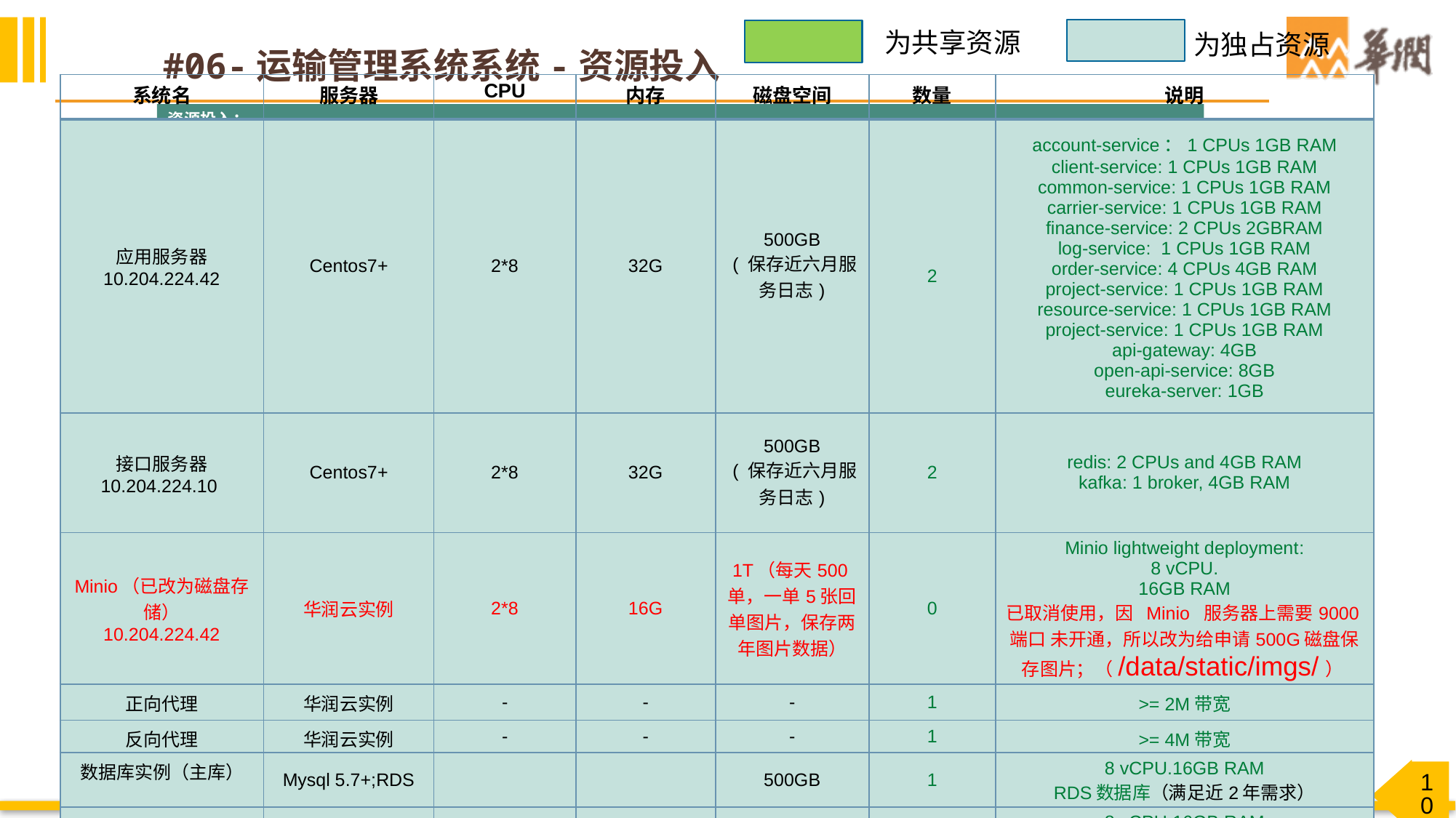

为共享资源

为独占资源
# #06-运输管理系统系统-资源投入
| 系统名 | 服务器 | CPU | 内存 | 磁盘空间 | 数量 | 说明 |
| --- | --- | --- | --- | --- | --- | --- |
| 应用服务器 10.204.224.42 | Centos7+ | 2\*8 | 32G | 500GB  ( 保存近六月服务日志) | 2 | account-service：1 CPUs 1GB RAM client-service: 1 CPUs 1GB RAM common-service: 1 CPUs 1GB RAM carrier-service: 1 CPUs 1GB RAM finance-service: 2 CPUs 2GBRAM log-service: 1 CPUs 1GB RAM order-service: 4 CPUs 4GB RAM project-service: 1 CPUs 1GB RAM resource-service: 1 CPUs 1GB RAM project-service: 1 CPUs 1GB RAM api-gateway: 4GB open-api-service: 8GB eureka-server: 1GB |
| 接口服务器 10.204.224.10 | Centos7+ | 2\*8 | 32G | 500GB  ( 保存近六月服务日志) | 2 | redis: 2 CPUs and 4GB RAM kafka: 1 broker, 4GB RAM |
| Minio（已改为磁盘存储） 10.204.224.42 | 华润云实例 | 2\*8 | 16G | 1T（每天500单，一单5张回单图片，保存两年图片数据） | 0 | Minio lightweight deployment: 8 vCPU. 16GB RAM 已取消使用，因 Minio 服务器上需要9000端口 未开通，所以改为给申请500G磁盘保存图片；（/data/static/imgs/） |
| 正向代理 | 华润云实例 | - | - | - | 1 | >= 2M带宽 |
| 反向代理 | 华润云实例 | - | - | - | 1 | >= 4M带宽 |
| 数据库实例（主库） | Mysql 5.7+;RDS |  |  | 500GB | 1 | 8 vCPU.16GB RAM RDS数据库（满足近2年需求） |
| 数据库实例（重库） | Mysql 5.7+;RDS |  |  | 500GB | 1 | 8 vCPU 16GB RAM RDS数据库（满足近2年需求） |
| 合计 |  |  |  | 3TB | 8 |  |
资源投入：
               详细描述整套系统耗费服务器、内存、CPU、磁盘空间等情况。（需结合最终华润三九云部署规划资源要求，从共享资源、独占资源阐述）